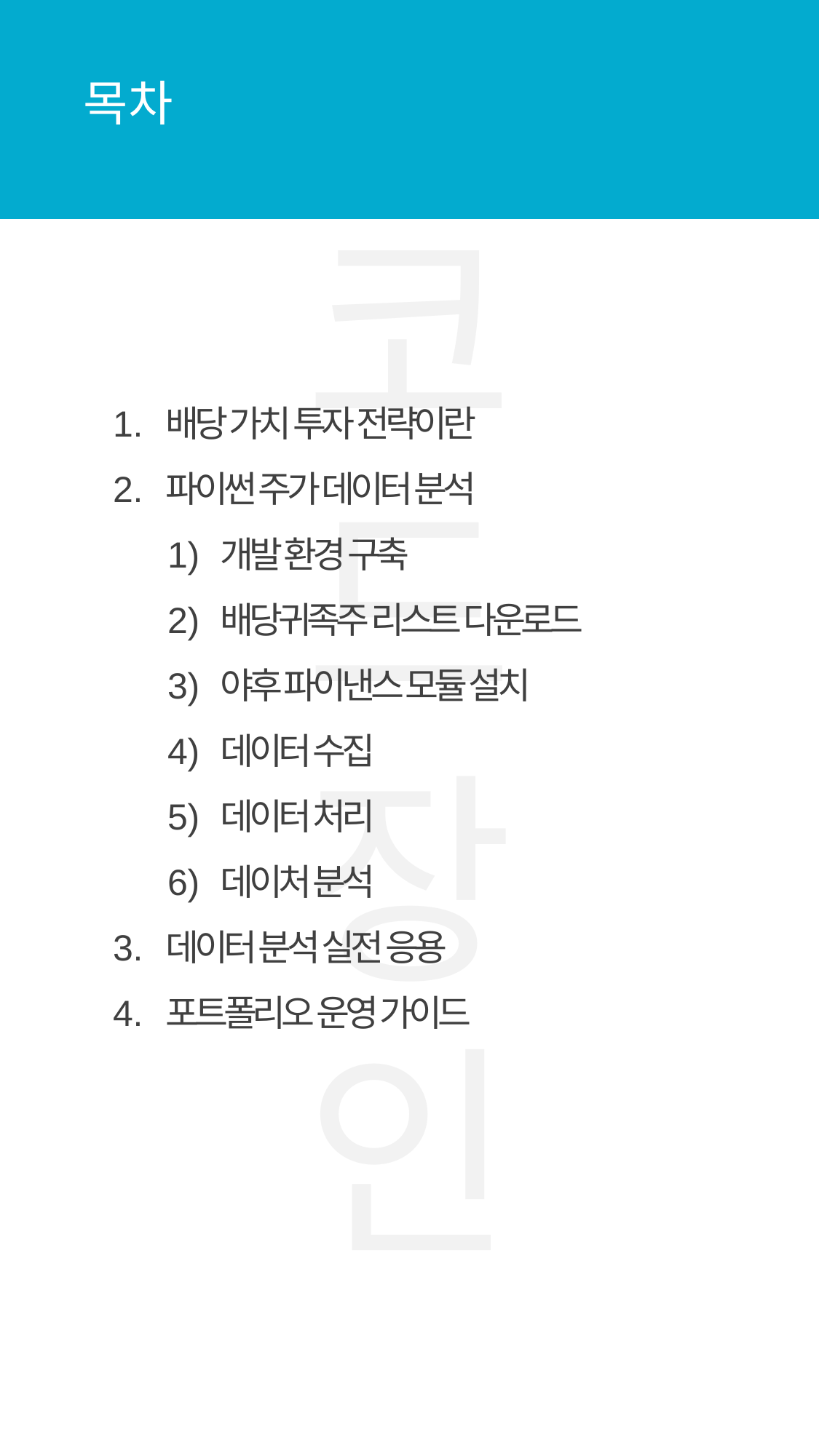

목차
배당 가치 투자 전략이란
파이썬 주가 데이터 분석
개발 환경 구축
배당귀족주 리스트 다운로드
야후 파이낸스 모듈 설치
데이터 수집
데이터 처리
데이처 분석
데이터 분석 실전 응용
포트폴리오 운영 가이드